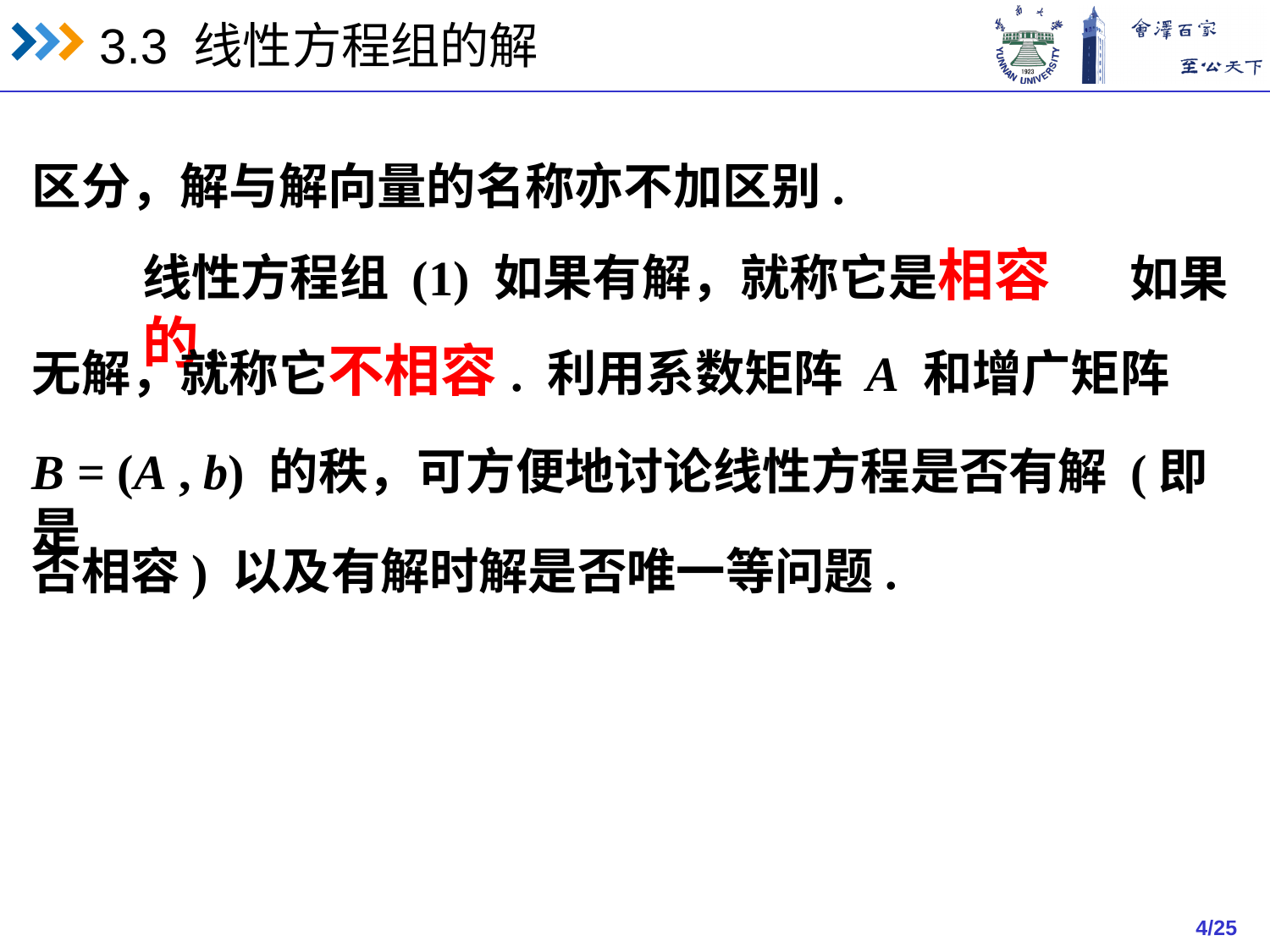

区分，解与解向量的名称亦不加区别.
线性方程组 (1) 如果有解，就称它是相容的，
如果
无解，就称它不相容.
利用系数矩阵 A 和增广矩阵
B = (A , b) 的秩，可方便地讨论线性方程是否有解 (即是
否相容) 以及有解时解是否唯一等问题.